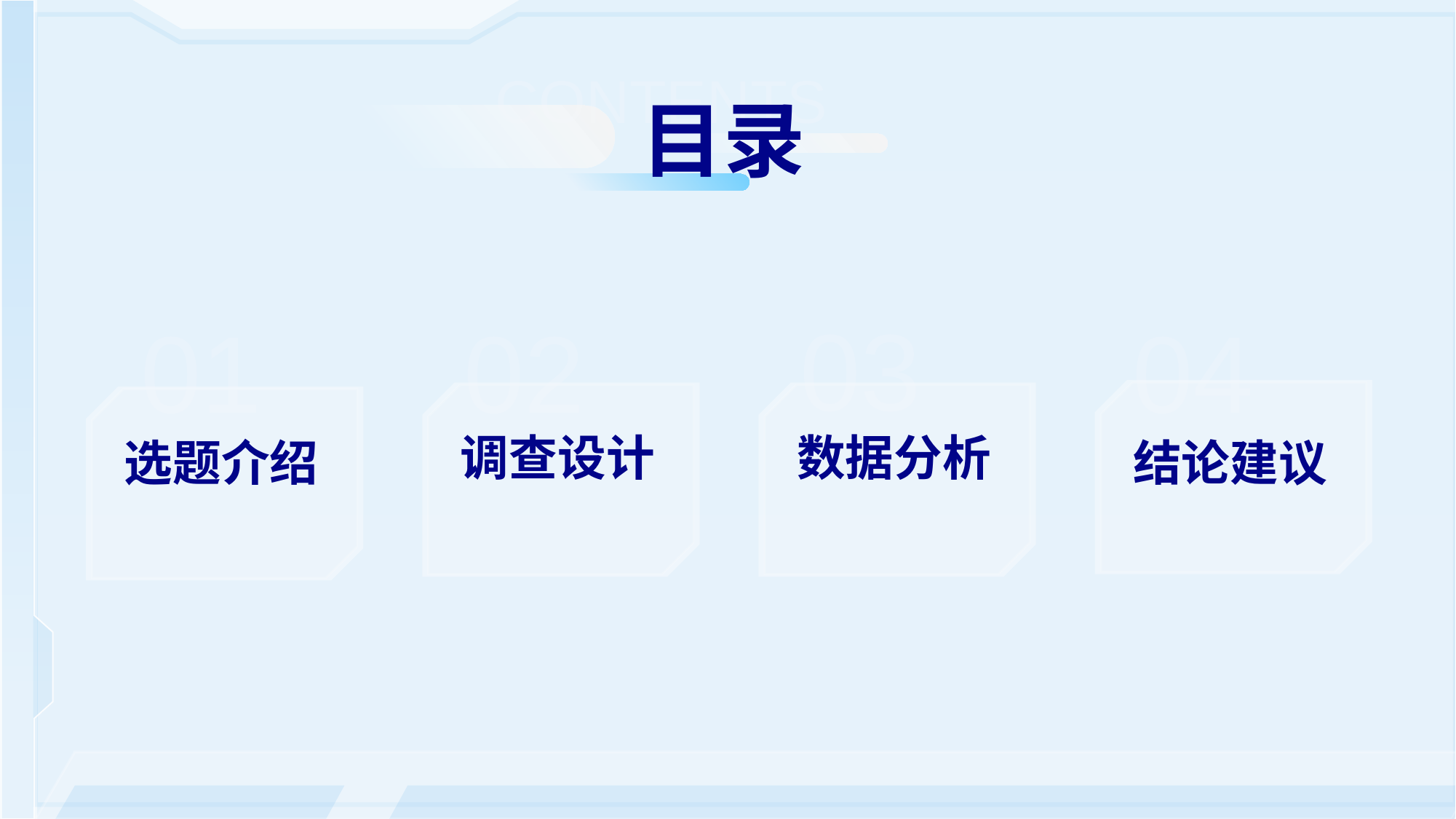

CONTENTS
目录

03
01
02
04

调查设计
数据分析
选题介绍
结论建议